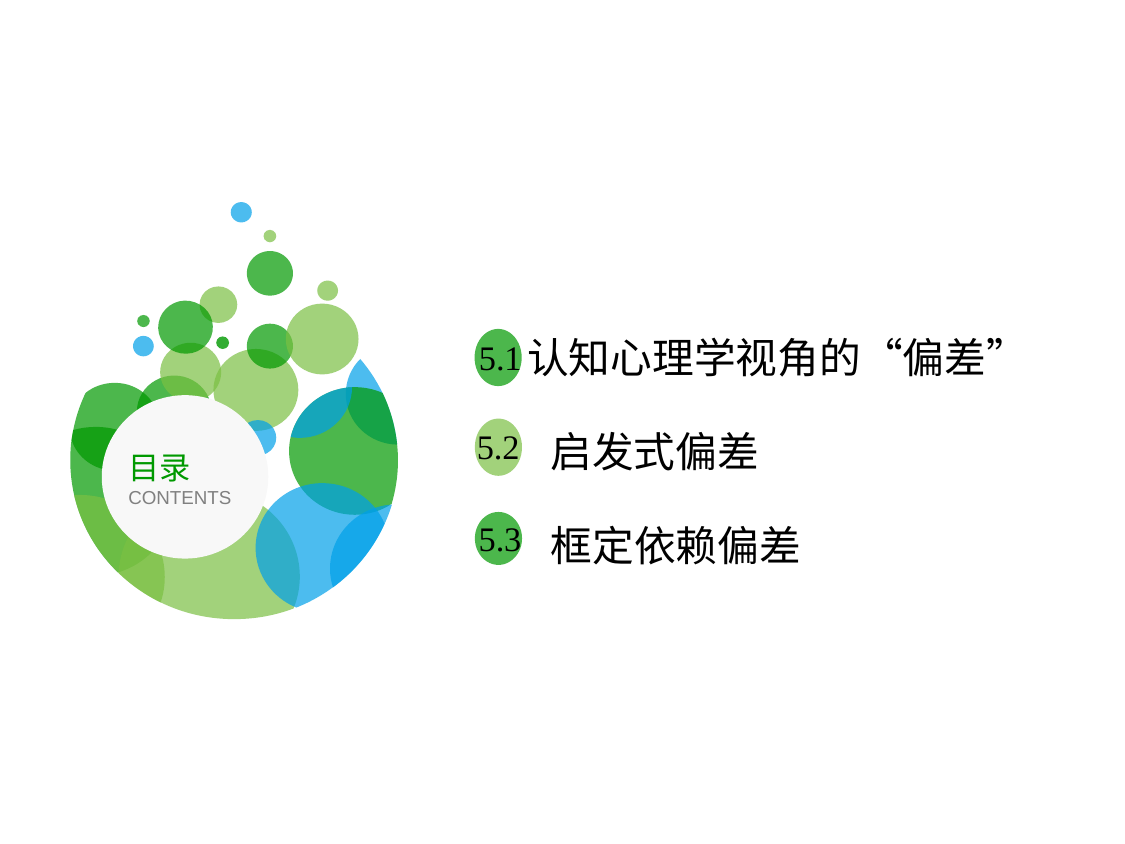

认知心理学视角的“偏差”
5.1

5.2
启发式偏差

目录
CONTENTS
5.3

框定依赖偏差
6